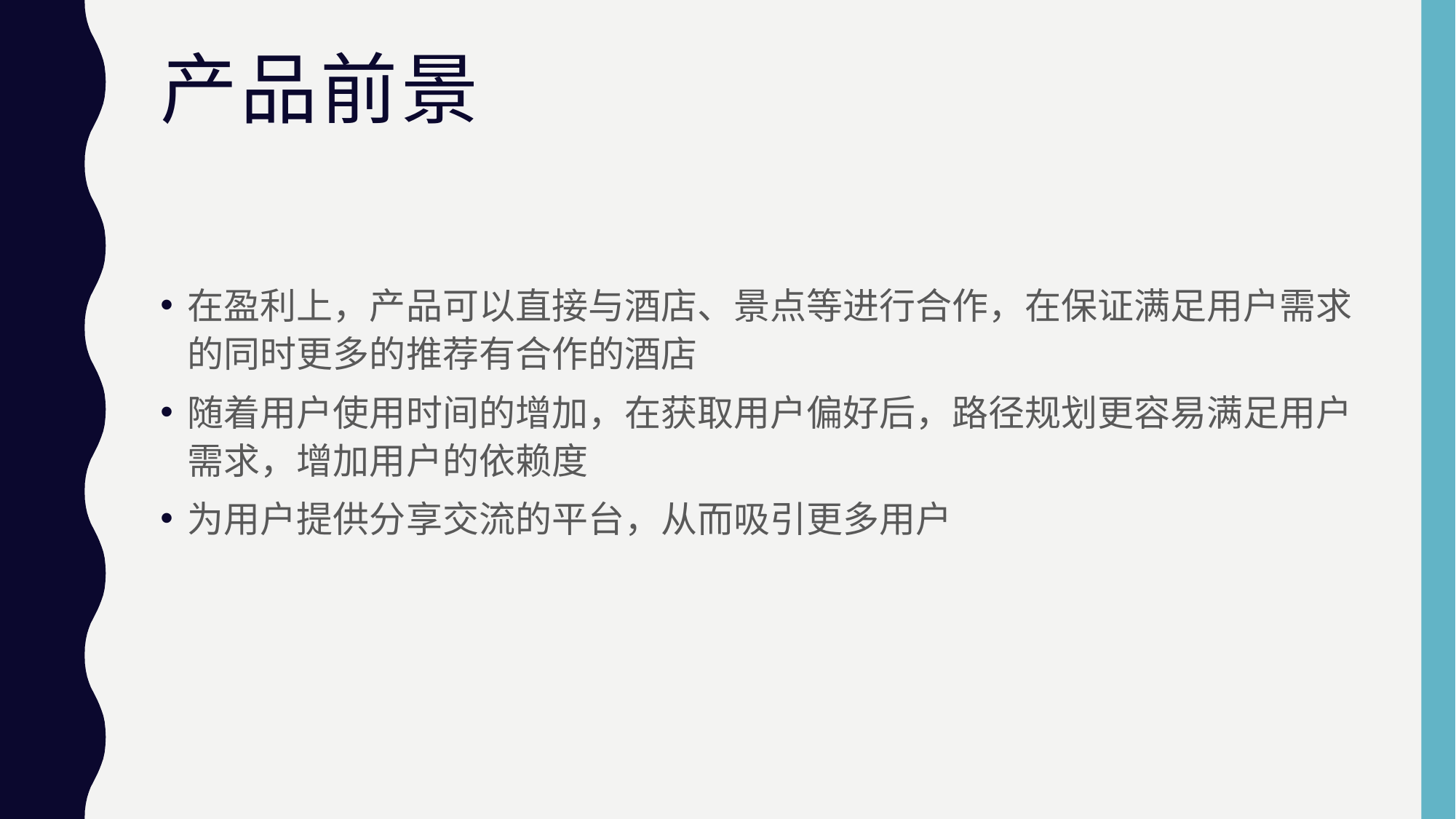

# 产品前景
在盈利上，产品可以直接与酒店、景点等进行合作，在保证满足用户需求的同时更多的推荐有合作的酒店
随着用户使用时间的增加，在获取用户偏好后，路径规划更容易满足用户需求，增加用户的依赖度
为用户提供分享交流的平台，从而吸引更多用户